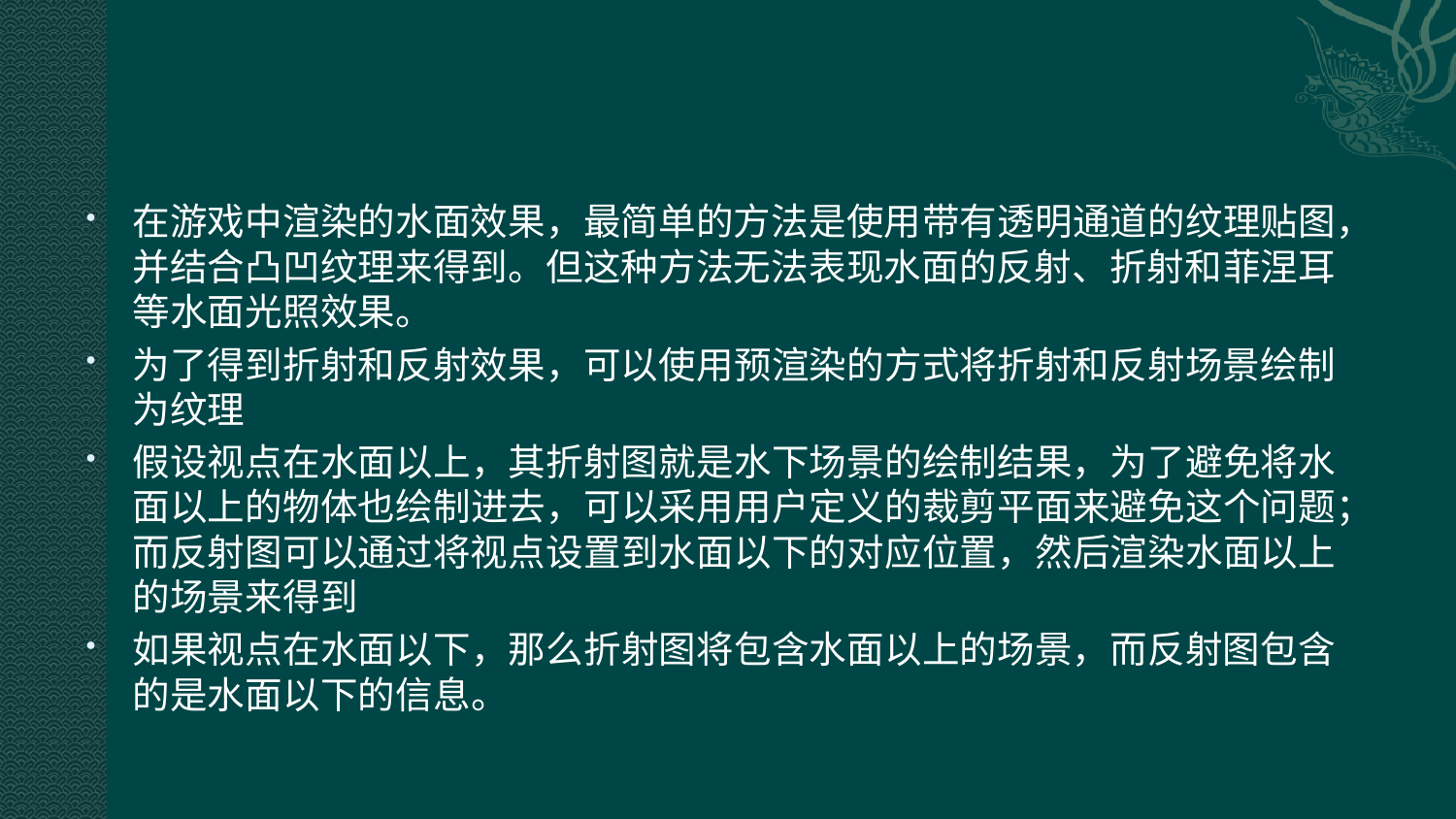

#
在游戏中渲染的水面效果，最简单的方法是使用带有透明通道的纹理贴图，并结合凸凹纹理来得到。但这种方法无法表现水面的反射、折射和菲涅耳等水面光照效果。
为了得到折射和反射效果，可以使用预渲染的方式将折射和反射场景绘制为纹理
假设视点在水面以上，其折射图就是水下场景的绘制结果，为了避免将水面以上的物体也绘制进去，可以采用用户定义的裁剪平面来避免这个问题；而反射图可以通过将视点设置到水面以下的对应位置，然后渲染水面以上的场景来得到
如果视点在水面以下，那么折射图将包含水面以上的场景，而反射图包含的是水面以下的信息。